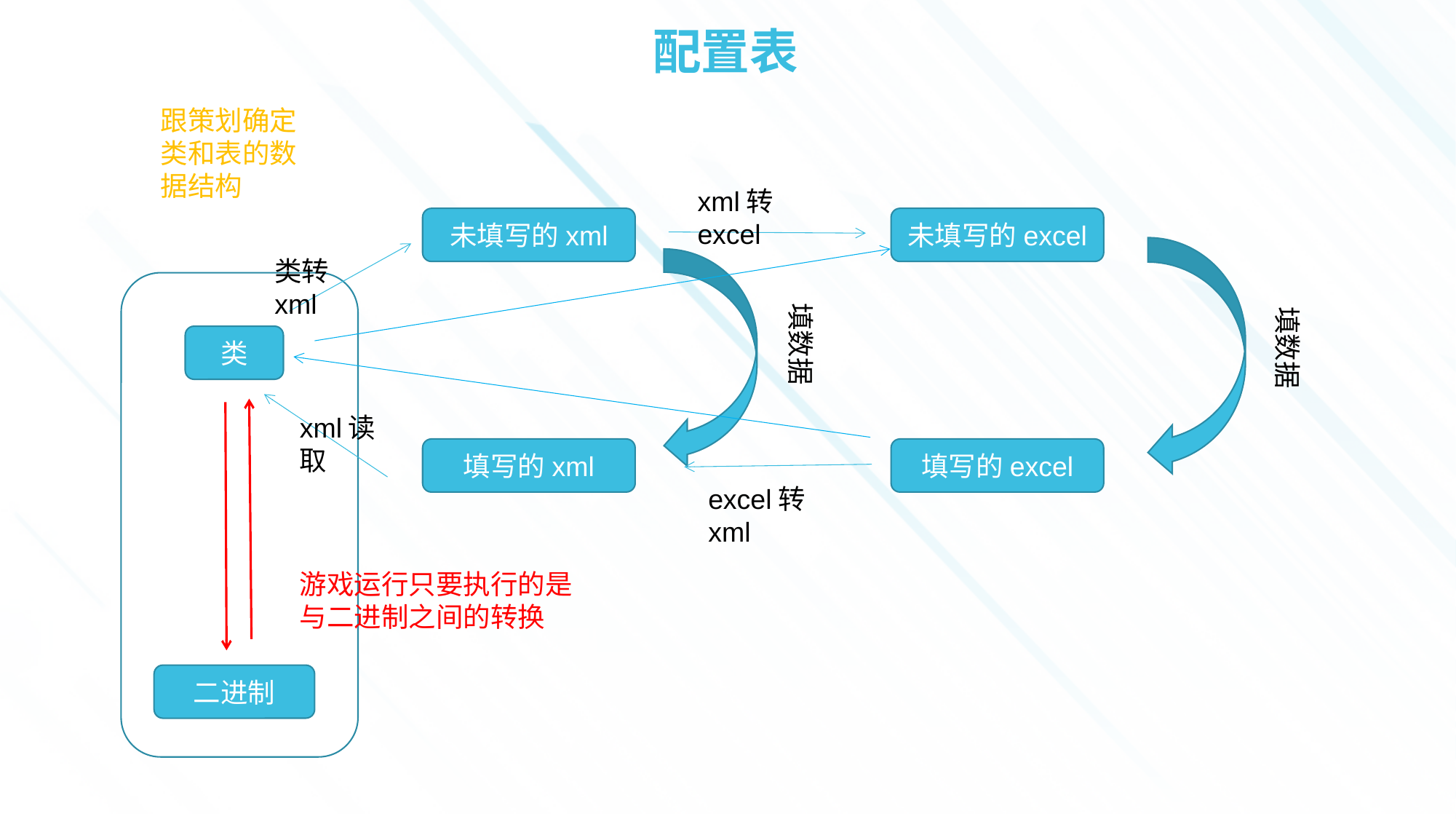

# 配置表
跟策划确定类和表的数据结构
xml转excel
未填写的xml
未填写的excel

类转xml

填数据
填数据
类
xml读取
填写的xml
填写的excel
excel转xml
游戏运行只要执行的是与二进制之间的转换
二进制